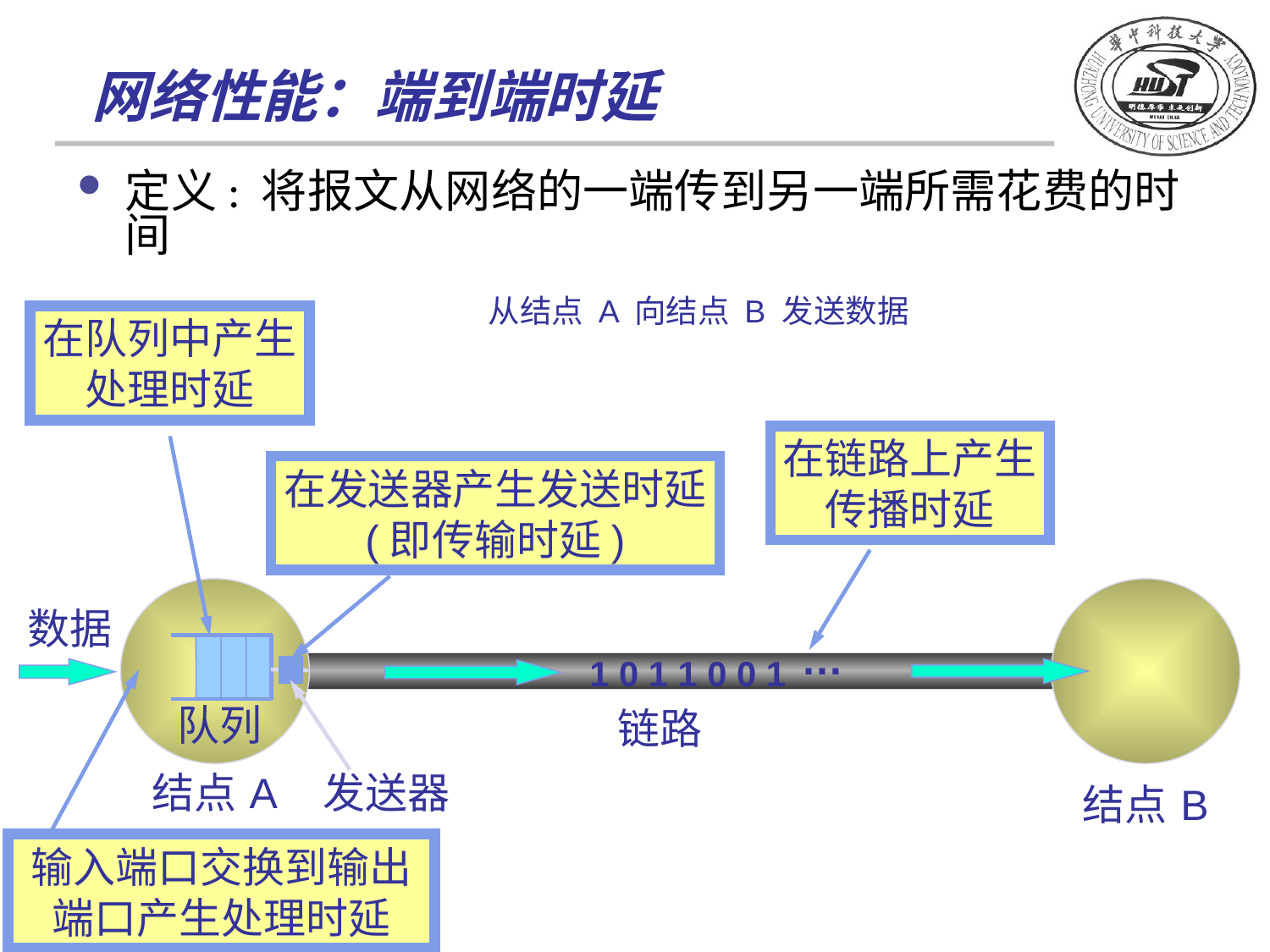

# 网络性能：端到端时延
定义: 将报文从网络的一端传到另一端所需花费的时间
从结点 A 向结点 B 发送数据
在队列中产生
处理时延

在链路上产生
传播时延

在发送器产生发送时延
(即传输时延)

数据
…

1 0 1 1 0 0 1

队列
链路
结点 A
发送器
结点 B
输入端口交换到输出端口产生处理时延